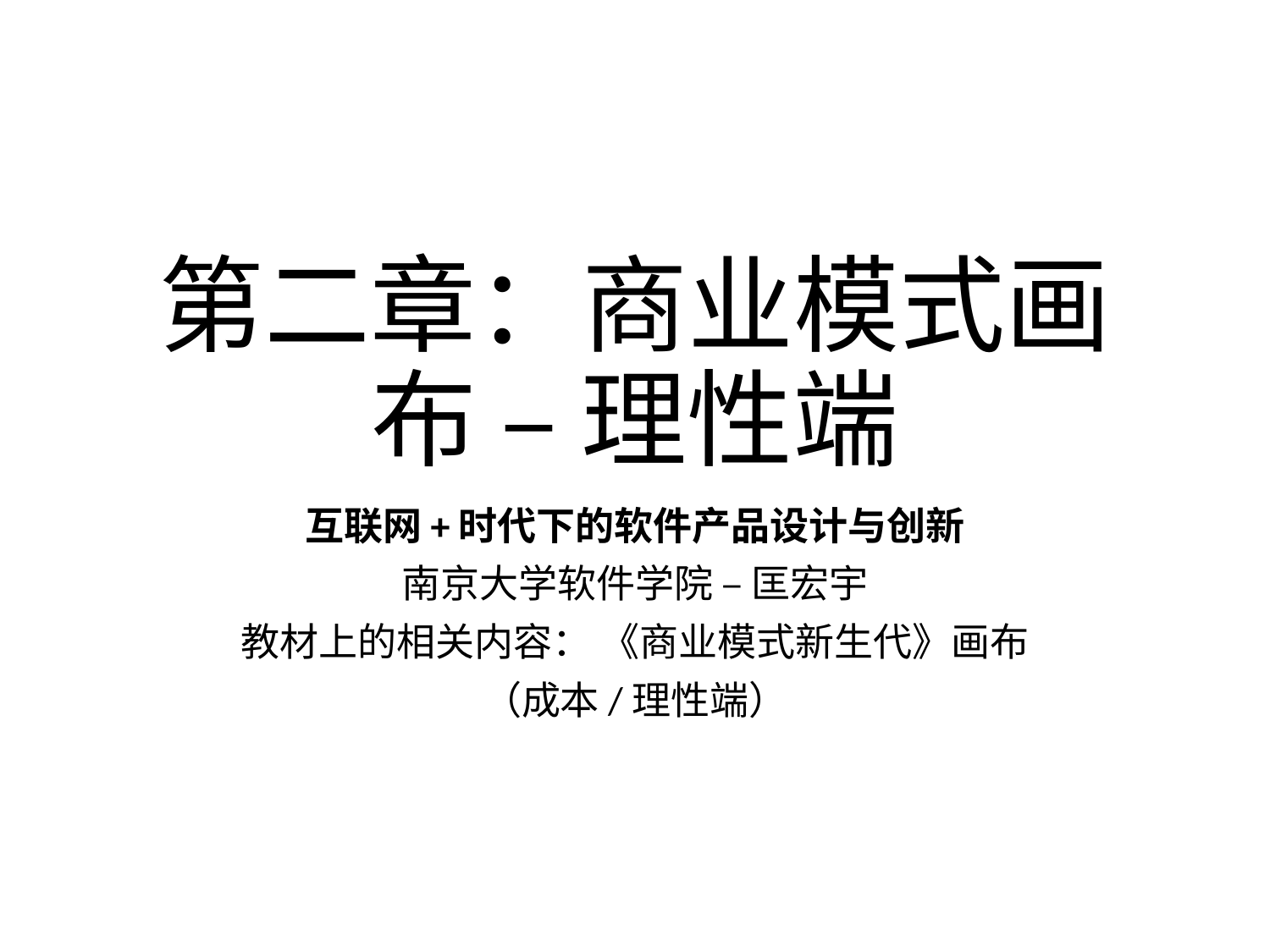

# 第二章：商业模式画布 – 理性端
互联网+时代下的软件产品设计与创新
南京大学软件学院 – 匡宏宇
教材上的相关内容： 《商业模式新生代》画布
（成本/理性端）